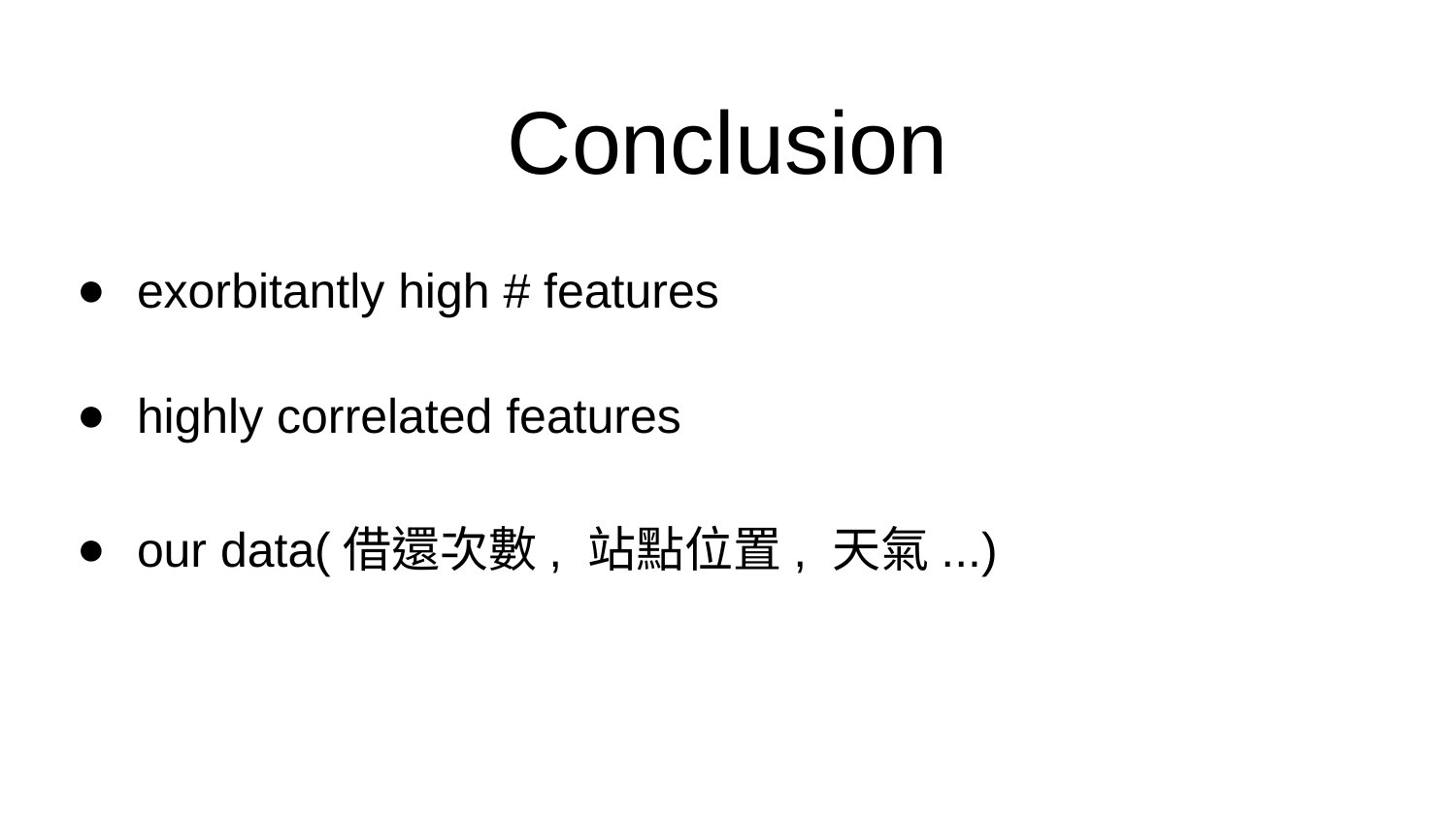

# Conclusion
exorbitantly high # features
highly correlated features
our data(借還次數, 站點位置, 天氣...)